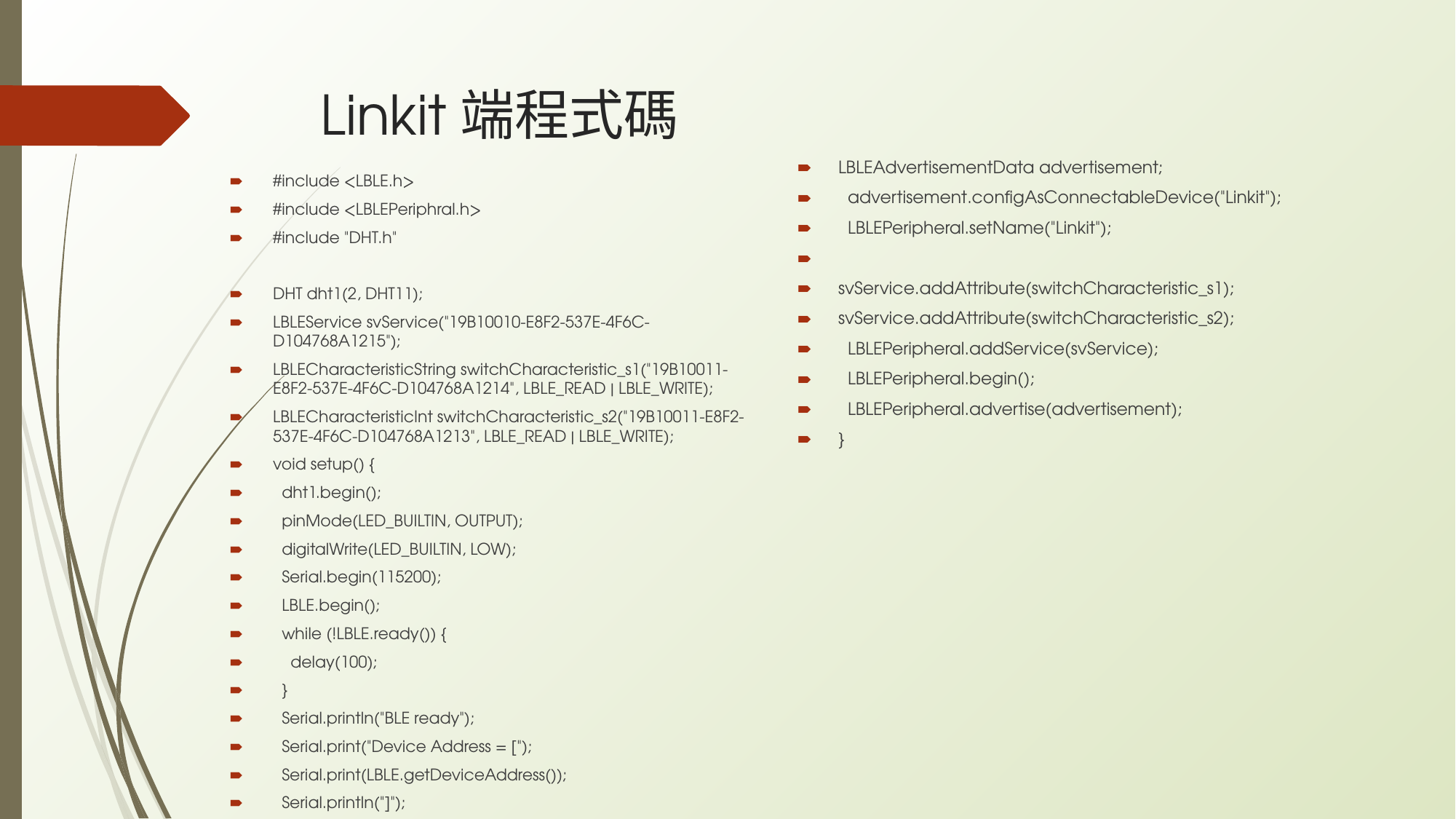

# Linkit端程式碼
LBLEAdvertisementData advertisement;
  advertisement.configAsConnectableDevice("Linkit");
  LBLEPeripheral.setName("Linkit");

svService.addAttribute(switchCharacteristic_s1);
svService.addAttribute(switchCharacteristic_s2);
  LBLEPeripheral.addService(svService);
  LBLEPeripheral.begin();
  LBLEPeripheral.advertise(advertisement);
}
#include <LBLE.h>
#include <LBLEPeriphral.h>
#include "DHT.h"

DHT dht1(2, DHT11);
LBLEService svService("19B10010-E8F2-537E-4F6C-D104768A1215");
LBLECharacteristicString switchCharacteristic_s1("19B10011-E8F2-537E-4F6C-D104768A1214", LBLE_READ | LBLE_WRITE);
LBLECharacteristicInt switchCharacteristic_s2("19B10011-E8F2-537E-4F6C-D104768A1213", LBLE_READ | LBLE_WRITE);
void setup() {
  dht1.begin();
  pinMode(LED_BUILTIN, OUTPUT);
  digitalWrite(LED_BUILTIN, LOW);
  Serial.begin(115200);
  LBLE.begin();
  while (!LBLE.ready()) {
    delay(100);
  }
  Serial.println("BLE ready");
  Serial.print("Device Address = [");
  Serial.print(LBLE.getDeviceAddress());
  Serial.println("]");